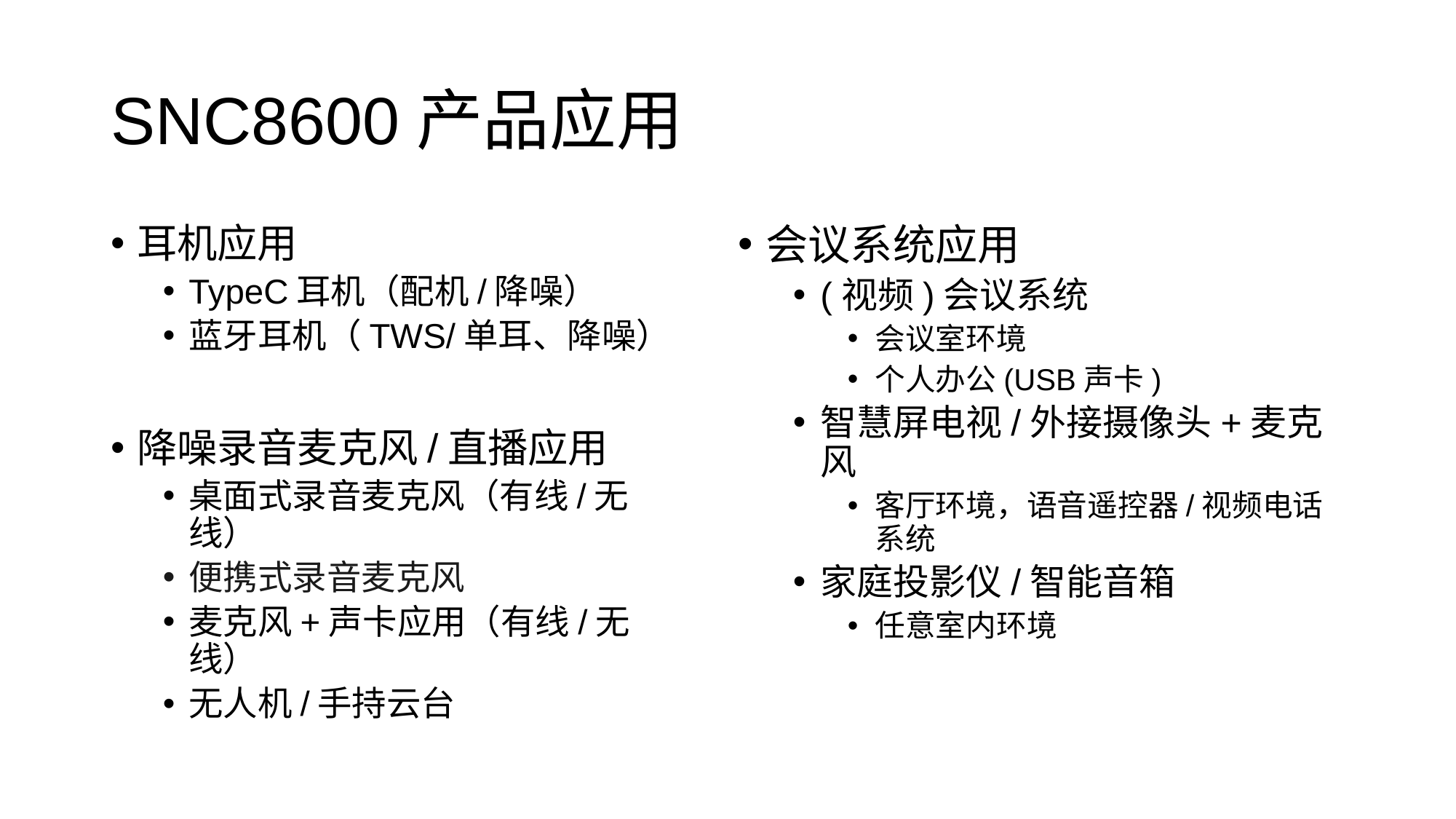

# SNC8600产品应用
耳机应用
TypeC耳机（配机/降噪）
蓝牙耳机（TWS/单耳、降噪）

降噪录音麦克风/直播应用
桌面式录音麦克风（有线/无线）
便携式录音麦克风
麦克风+声卡应用（有线/无线）
无人机/手持云台
会议系统应用
(视频)会议系统
会议室环境
个人办公(USB声卡)
智慧屏电视/外接摄像头+麦克风
客厅环境，语音遥控器/视频电话系统
家庭投影仪/智能音箱
任意室内环境